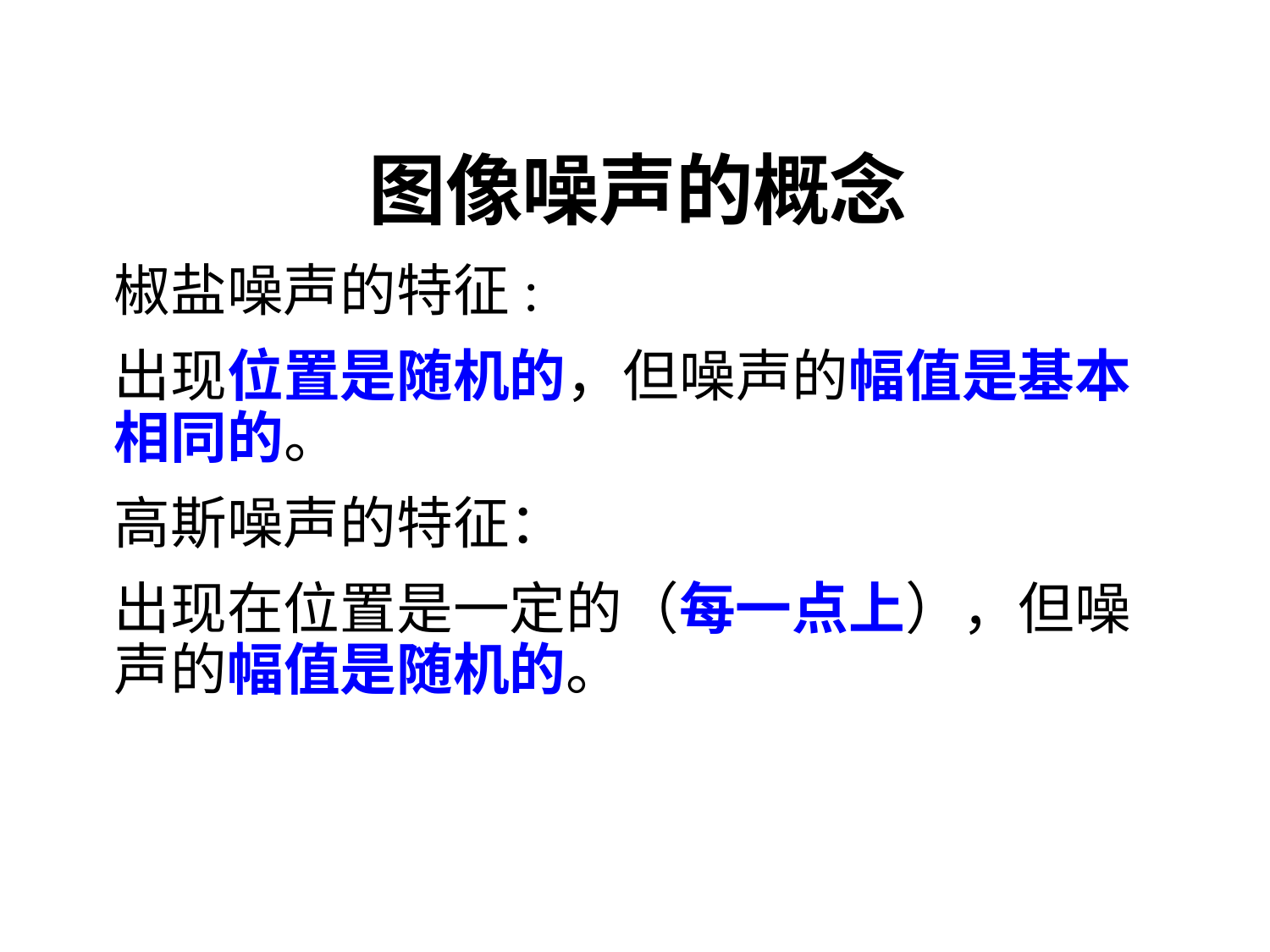

# 图像噪声的概念
椒盐噪声的特征:
出现位置是随机的，但噪声的幅值是基本相同的。
高斯噪声的特征：
出现在位置是一定的（每一点上），但噪声的幅值是随机的。